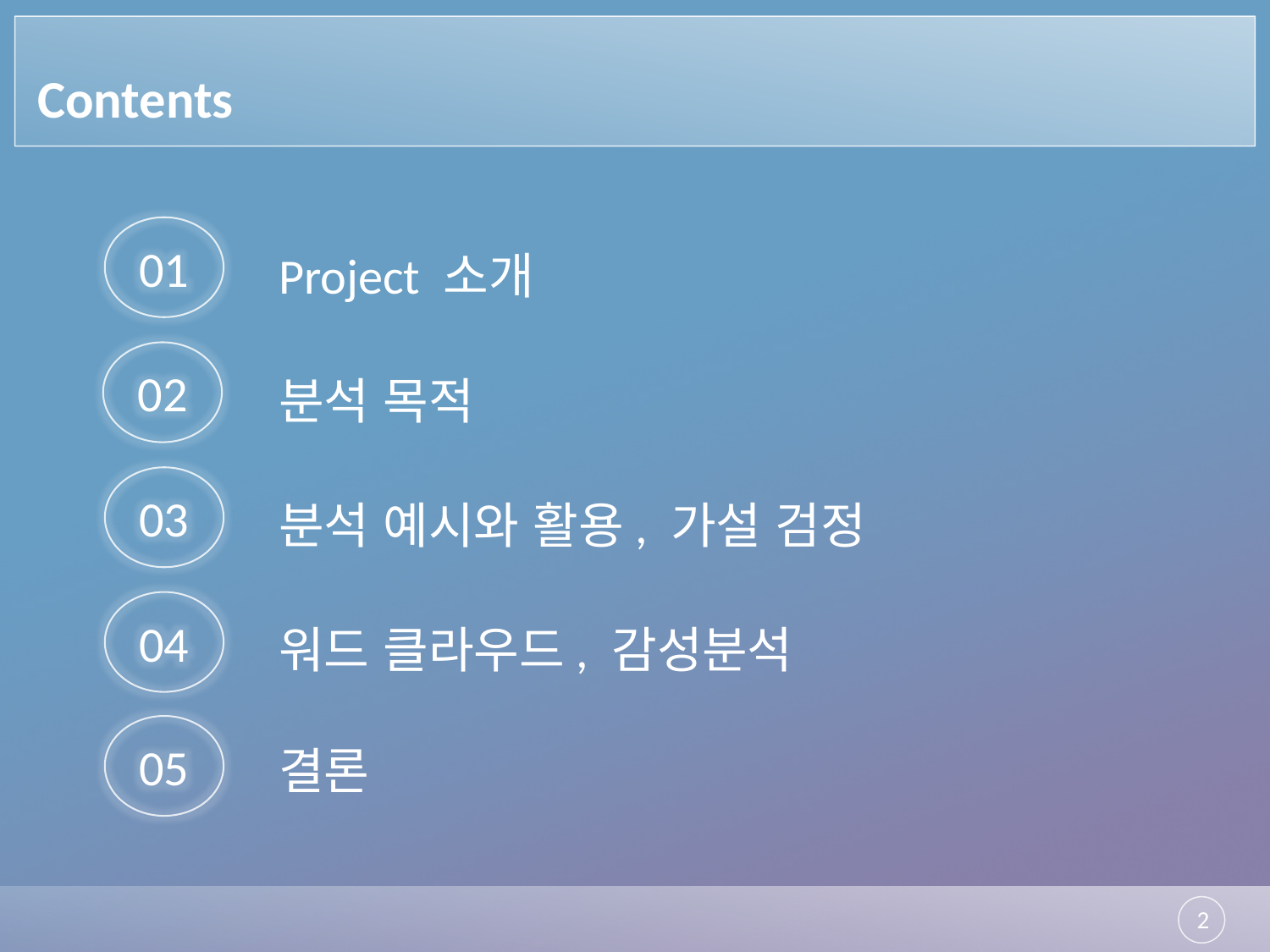

# Contents
01
Project 소개
02
분석 목적
03
분석 예시와 활용, 가설 검정
04
워드 클라우드, 감성분석
05
결론